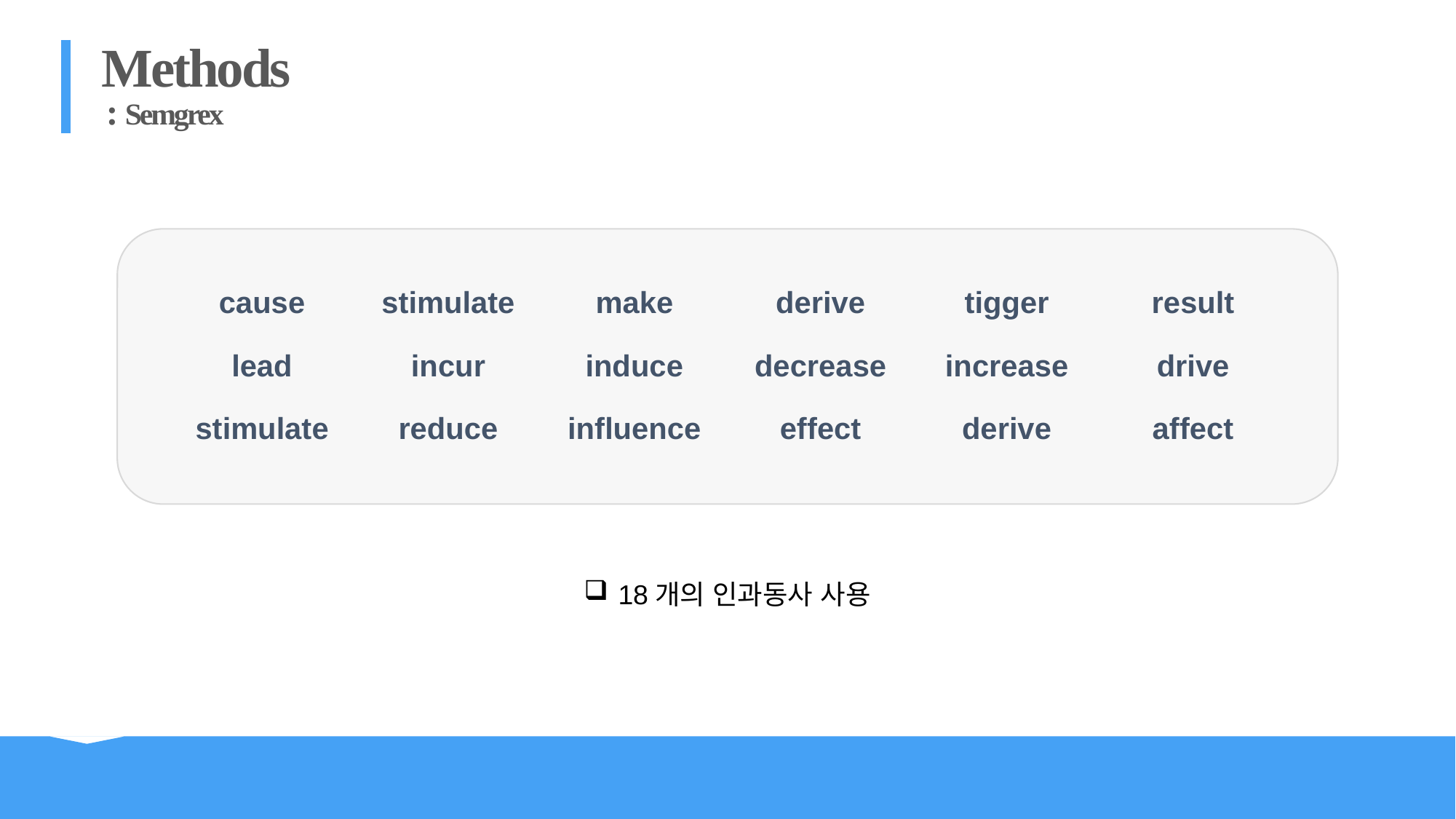

Methods
    : Semgrex

| cause | stimulate | make | derive | tigger | result |
| --- | --- | --- | --- | --- | --- |
| lead | incur | induce | decrease | increase | drive |
| stimulate | reduce | influence | effect | derive | affect |
18개의 인과동사 사용